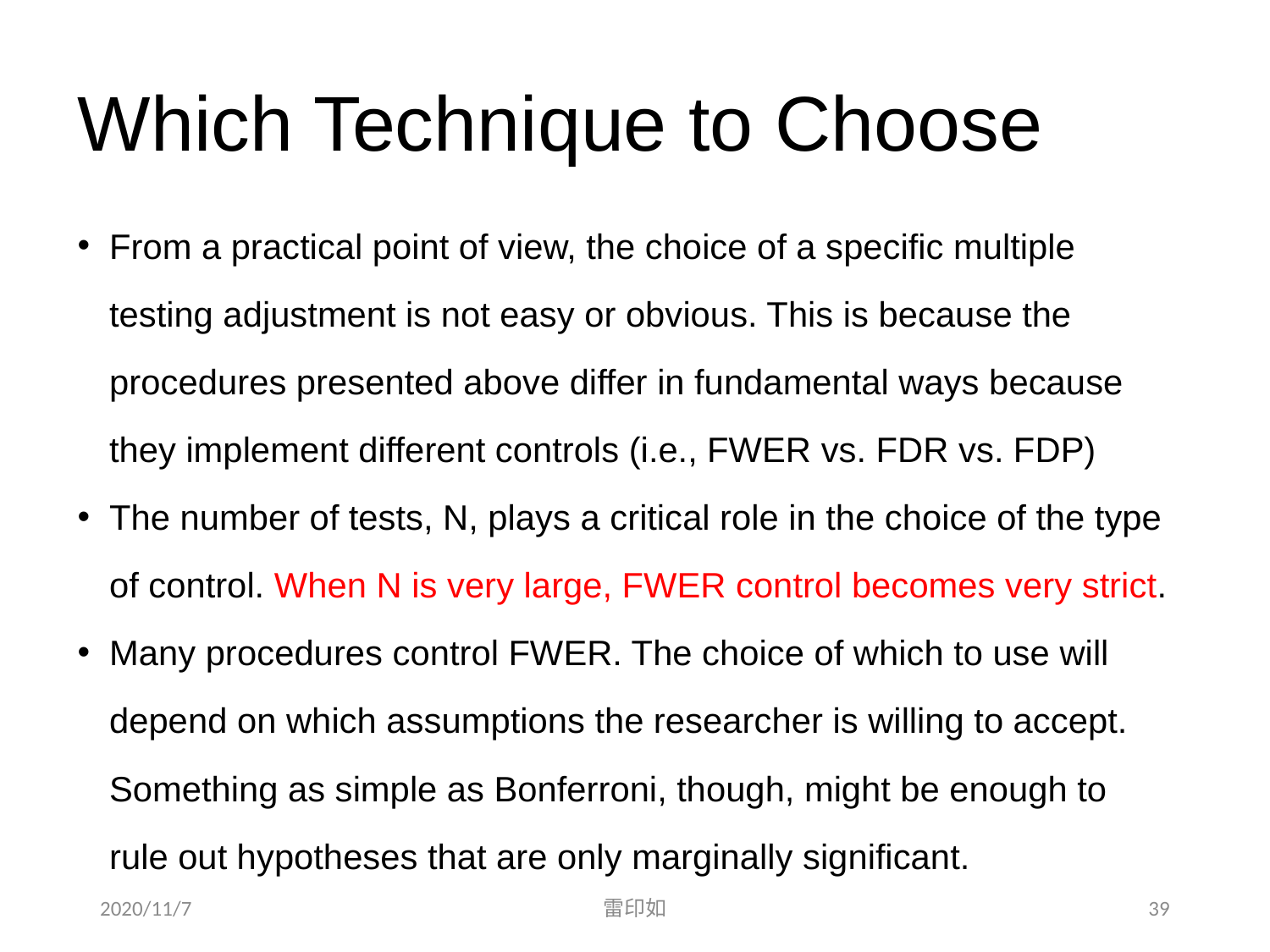

Which Technique to Choose
From a practical point of view, the choice of a specific multiple testing adjustment is not easy or obvious. This is because the procedures presented above differ in fundamental ways because they implement different controls (i.e., FWER vs. FDR vs. FDP)
The number of tests, N, plays a critical role in the choice of the type of control. When N is very large, FWER control becomes very strict.
Many procedures control FWER. The choice of which to use will depend on which assumptions the researcher is willing to accept. Something as simple as Bonferroni, though, might be enough to rule out hypotheses that are only marginally significant.
2020/11/7
雷印如
39